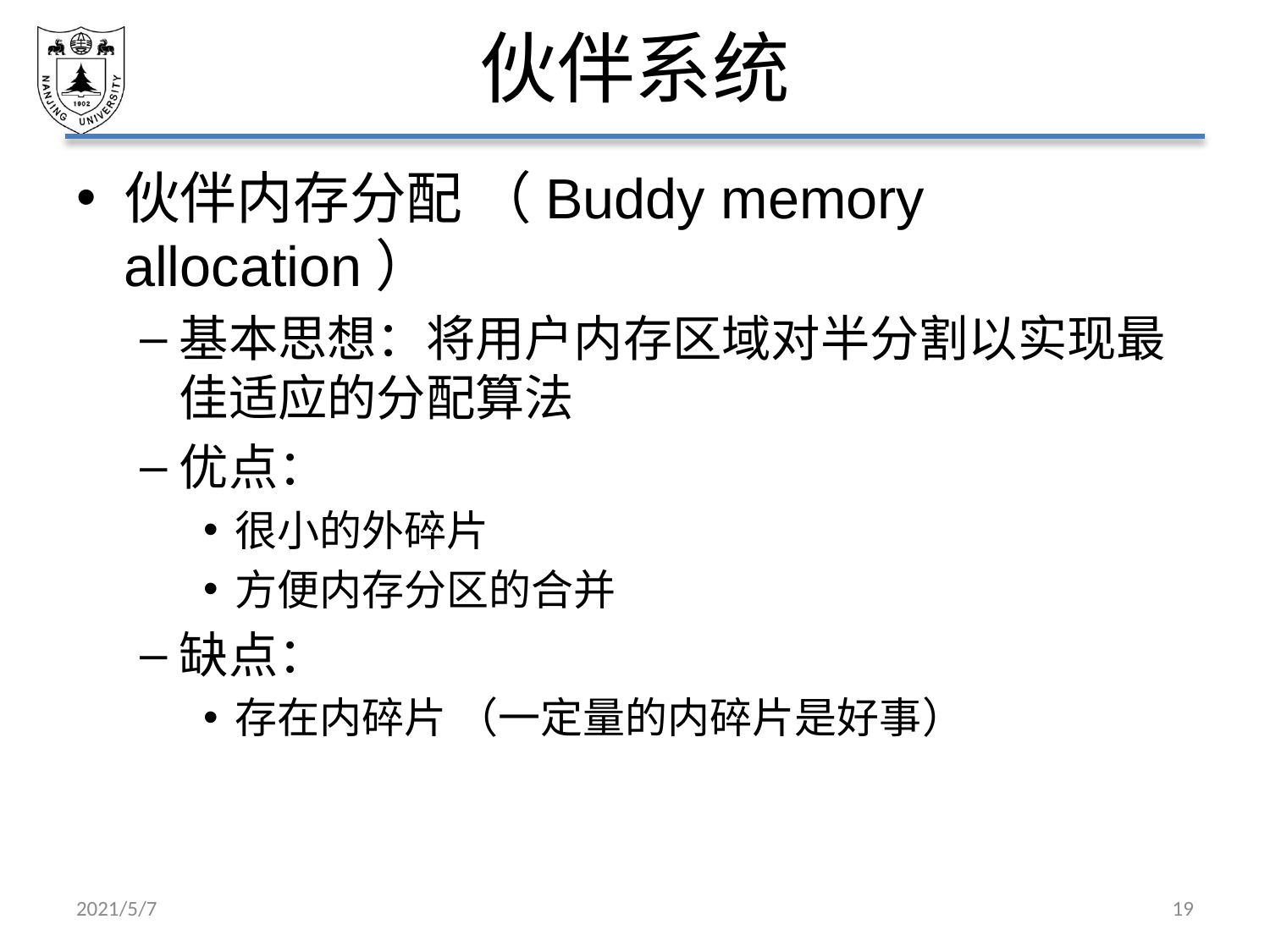

# 伙伴系统
伙伴内存分配 （Buddy memory allocation）
基本思想：将用户内存区域对半分割以实现最佳适应的分配算法
优点：
很小的外碎片
方便内存分区的合并
缺点：
存在内碎片 （一定量的内碎片是好事）
2021/5/7
19